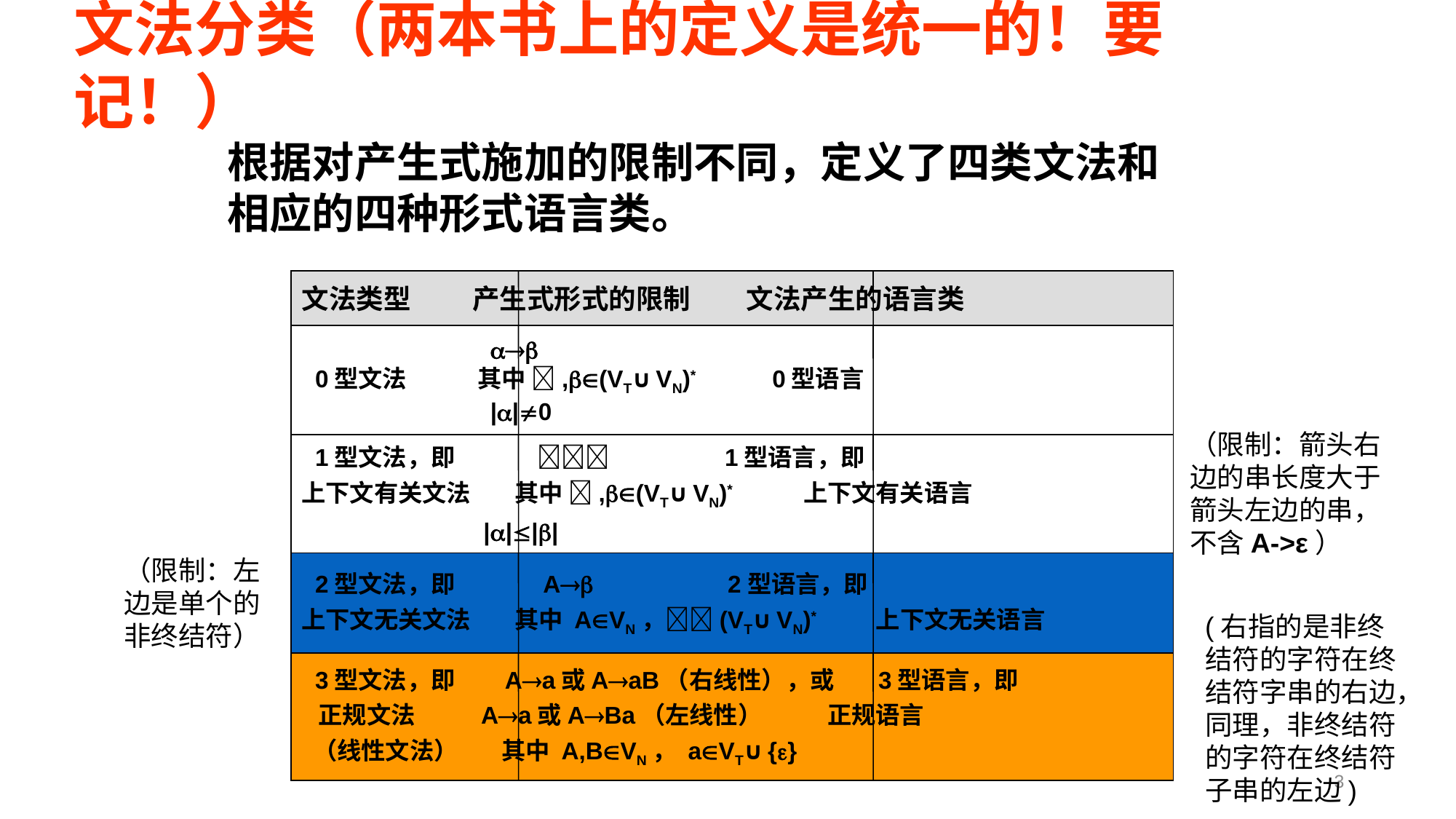

文法分类（两本书上的定义是统一的！要记！）
根据对产生式施加的限制不同，定义了四类文法和    相应的四种形式语言类。
文法类型          产生式形式的限制         文法产生的语言类

                            α→β
  0型文法             其中 α,β∈(VT∪VN)*                    0型语言
                            |α|≠0

（限制：箭头右边的串长度大于箭头左边的串，不含A->ε）
  1型文法，即               α→β                    1型语言，即
上下文有关文法        其中 α,β∈(VT∪VN)*                 上下文有关语言
                           |α|≤|β|

（限制：左边是单个的非终结符）

  2型文法，即               A→β                    2型语言，即
上下文无关文法        其中 A∈VN，β∈(VT∪VN)*        上下文无关语言

(右指的是非终结符的字符在终结符字串的右边，同理，非终结符的字符在终结符子串的左边)

  3型文法，即        A→a或A→aB（右线性），或       3型语言，即
  正规文法           A→a或A→Ba（左线性）            正规语言
 （线性文法）        其中 A,B∈VN， a∈VT∪{ε}

3